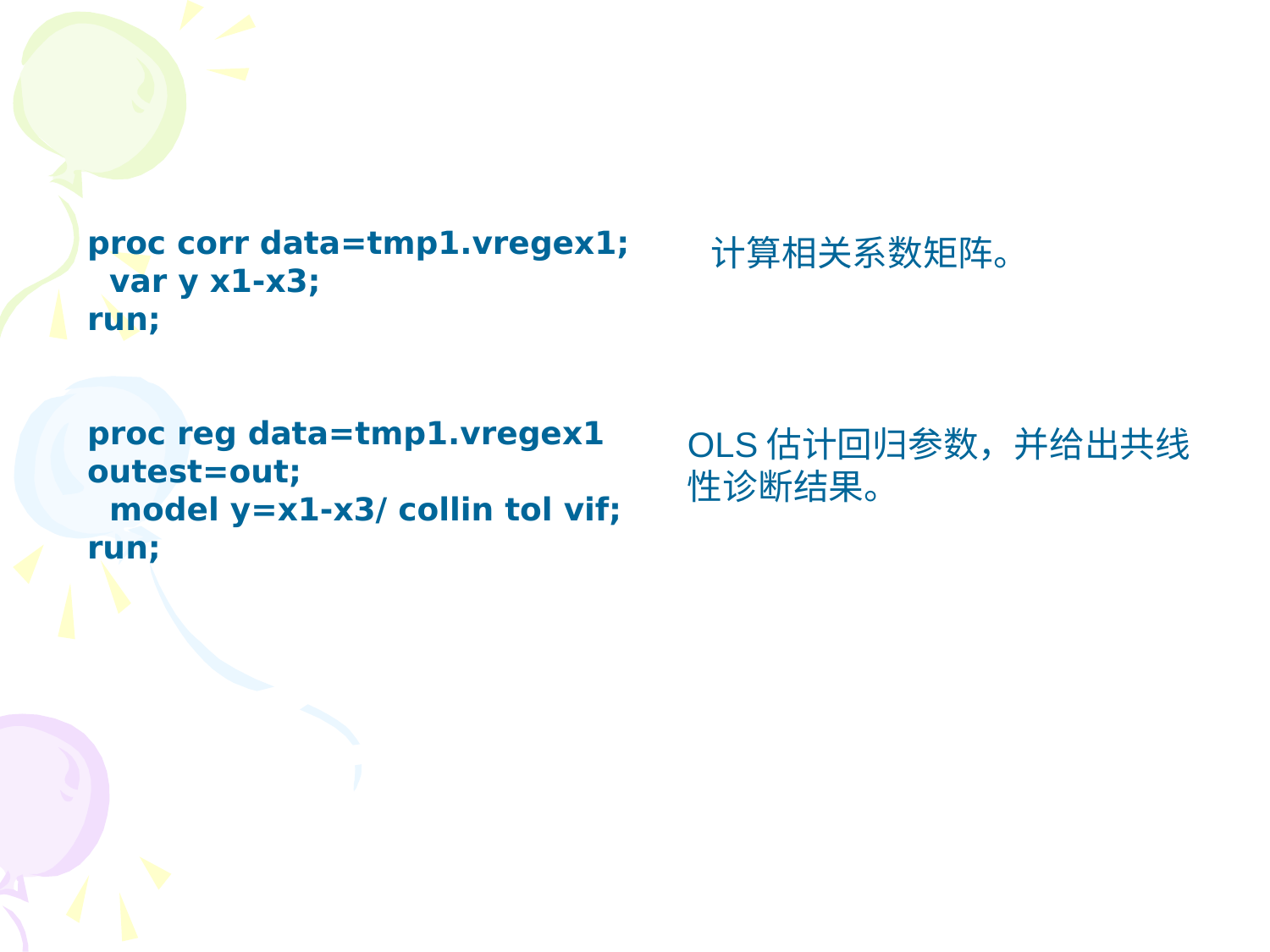

proc corr data=tmp1.vregex1;
  var y x1-x3;
run;

proc reg data=tmp1.vregex1 outest=out;
  model y=x1-x3/ collin tol vif;
run;
计算相关系数矩阵。
OLS估计回归参数，并给出共线性诊断结果。